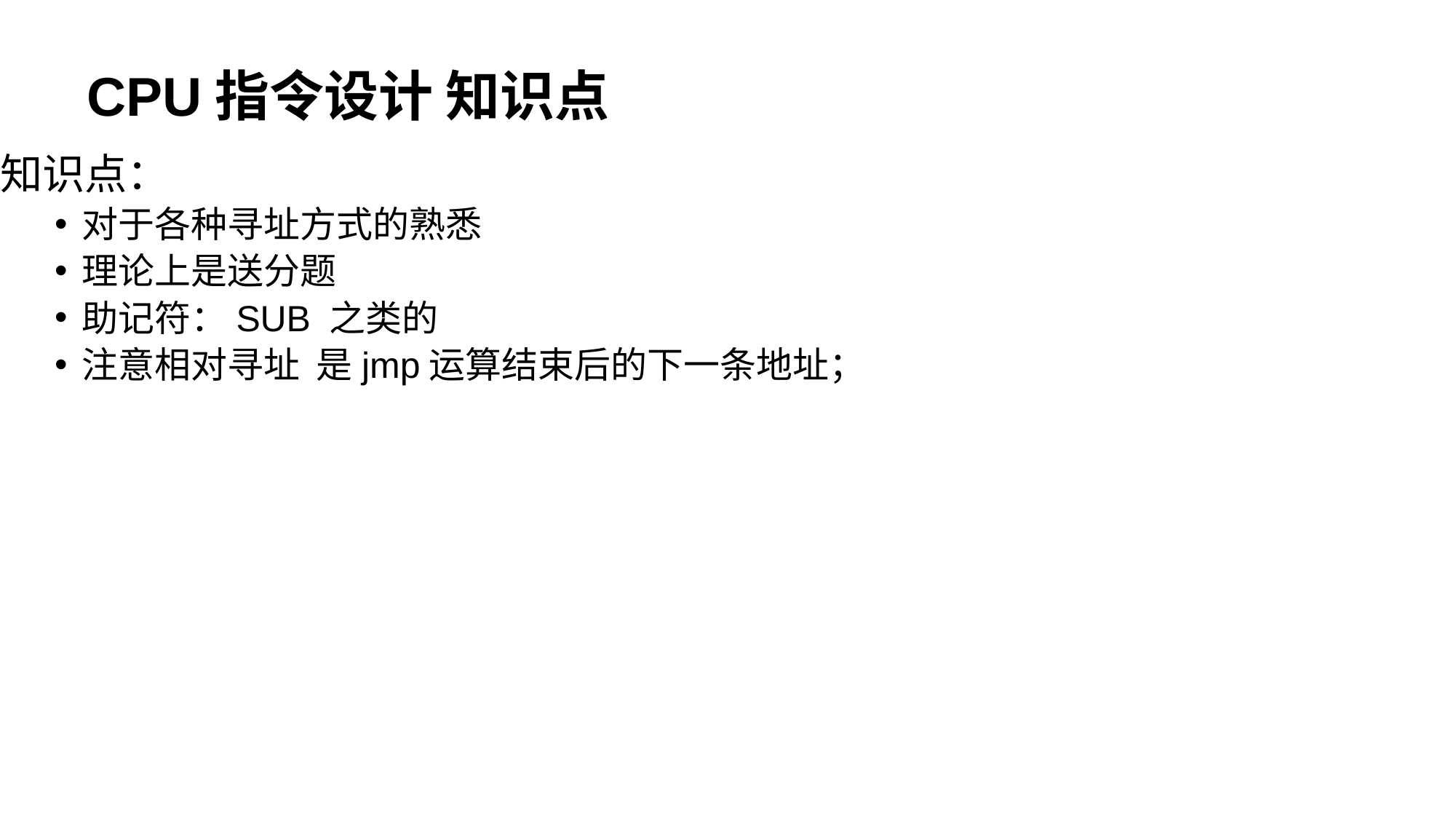

CPU指令设计 知识点
知识点：
对于各种寻址方式的熟悉
理论上是送分题
助记符：SUB 之类的
注意相对寻址  是jmp运算结束后的下一条地址；